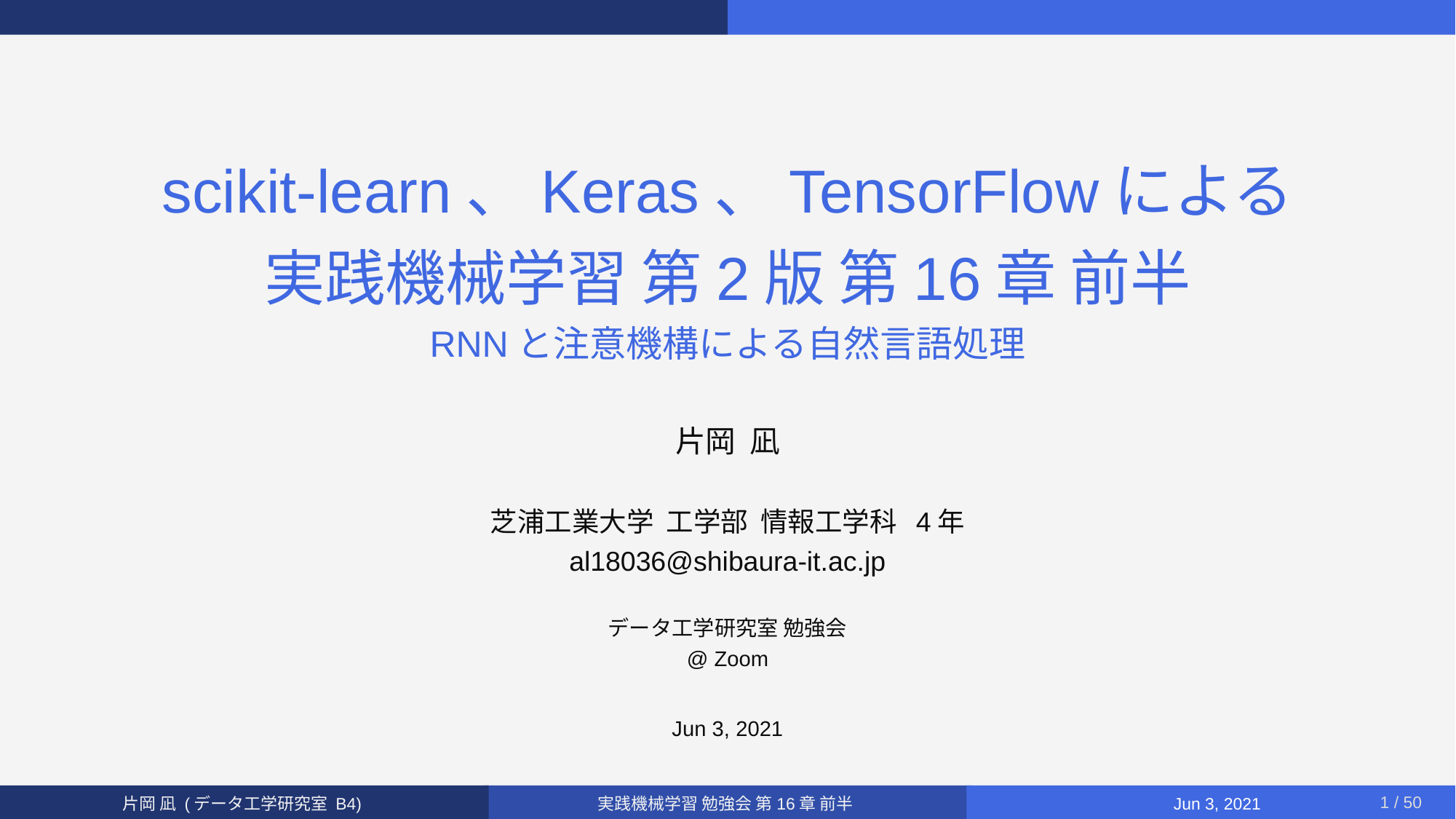

# scikit-learn、Keras、TensorFlowによる実践機械学習 第2版 第16章 前半 RNNと注意機構による自然言語処理
片岡  凪

芝浦工業大学  工学部  情報工学科  4年
al18036@shibaura-it.ac.jp

データ工学研究室 勉強会
@ Zoom

Jun 3, 2021
1 / 50